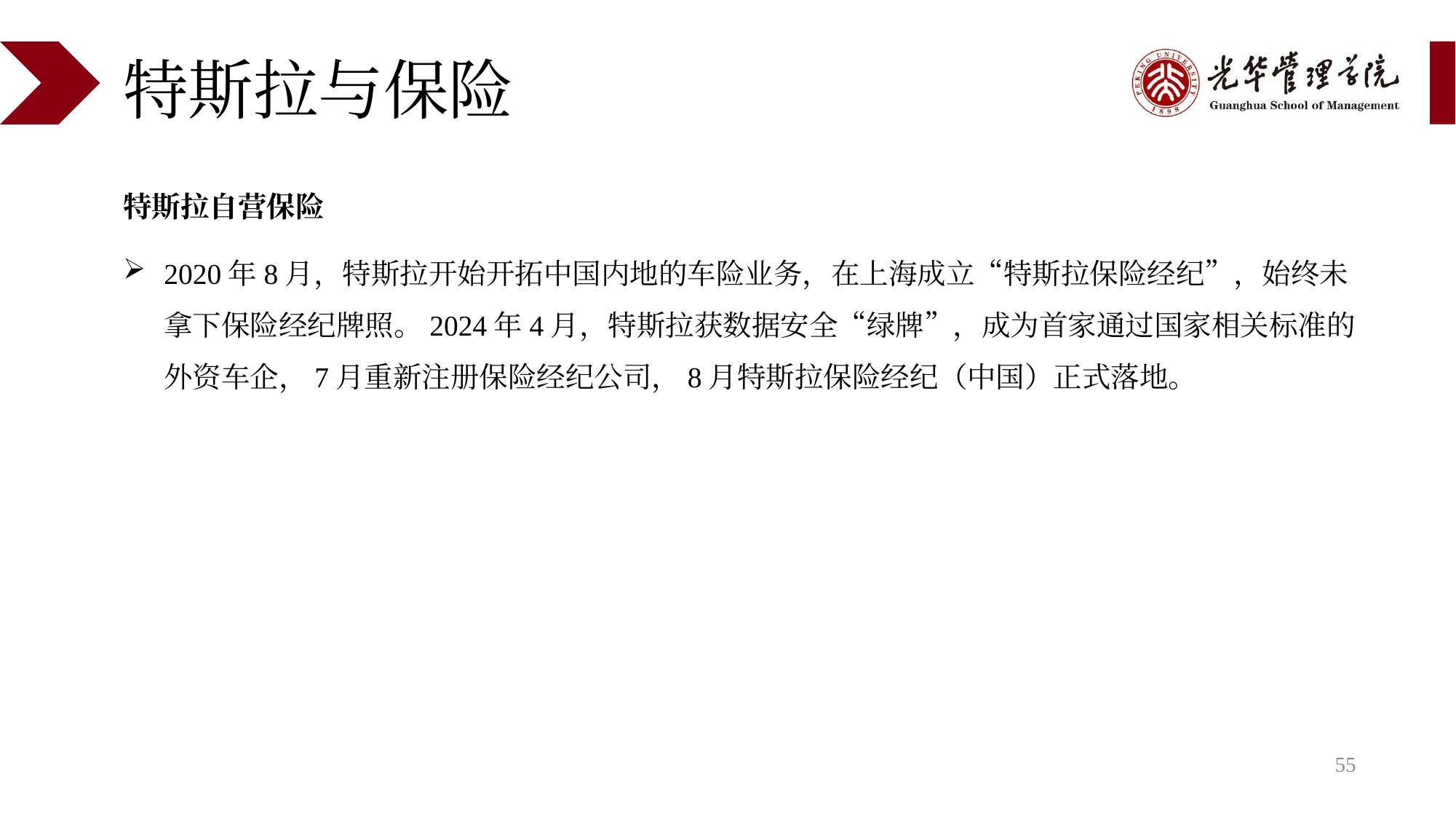

# 特斯拉与保险
特斯拉自营保险
2020年8月，特斯拉开始开拓中国内地的车险业务，在上海成立“特斯拉保险经纪”，始终未拿下保险经纪牌照。2024年4月，特斯拉获数据安全“绿牌”，成为首家通过国家相关标准的外资车企，7月重新注册保险经纪公司，8月特斯拉保险经纪（中国）正式落地。

55